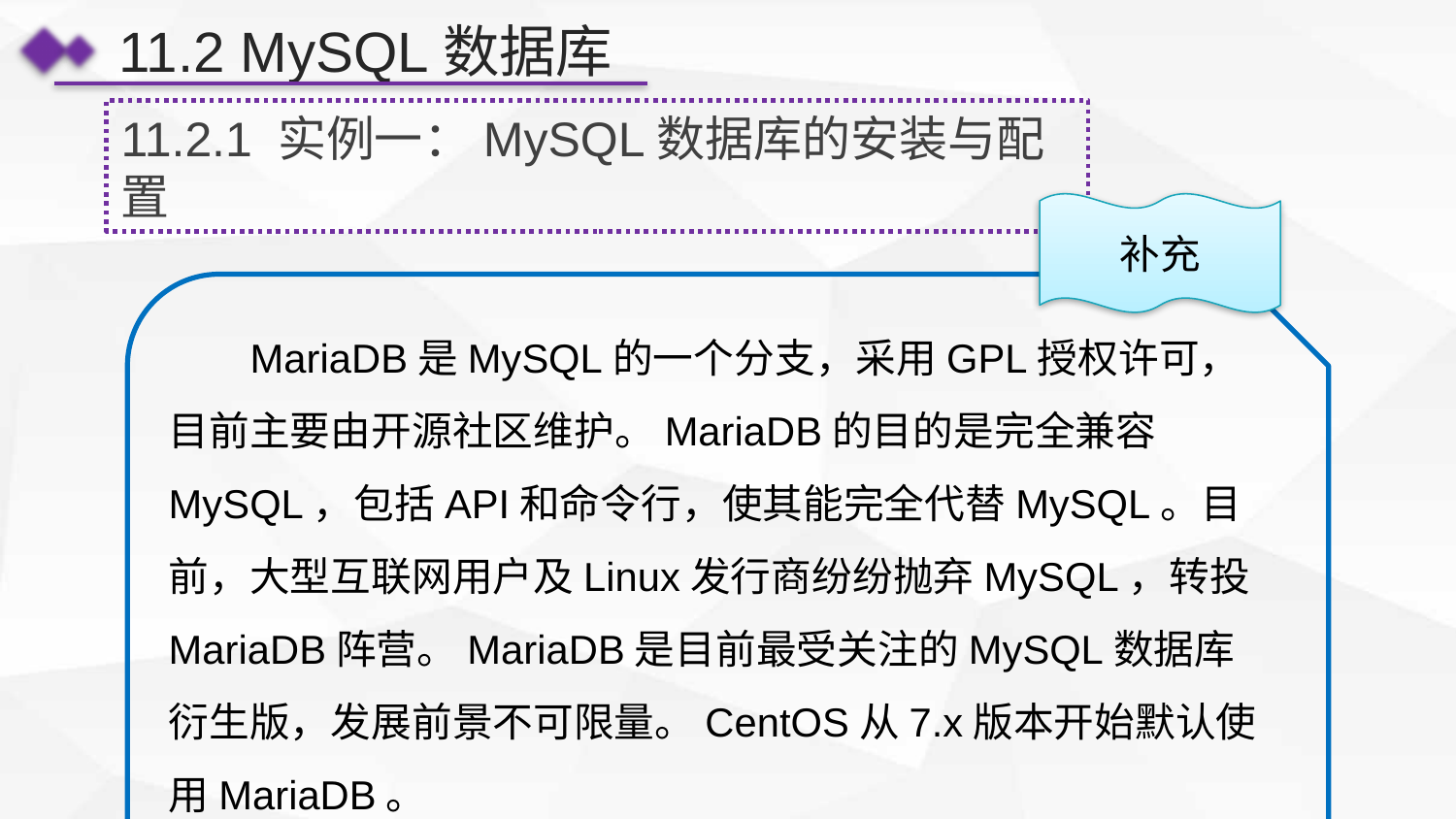

11.2 MySQL数据库

11.2.1 实例一：MySQL数据库的安装与配置
补充
        MariaDB是MySQL的一个分支，采用GPL授权许可，目前主要由开源社区维护。MariaDB的目的是完全兼容MySQL，包括API和命令行，使其能完全代替MySQL。目前，大型互联网用户及Linux发行商纷纷抛弃MySQL，转投MariaDB阵营。MariaDB是目前最受关注的MySQL数据库衍生版，发展前景不可限量。CentOS从7.x版本开始默认使用MariaDB。